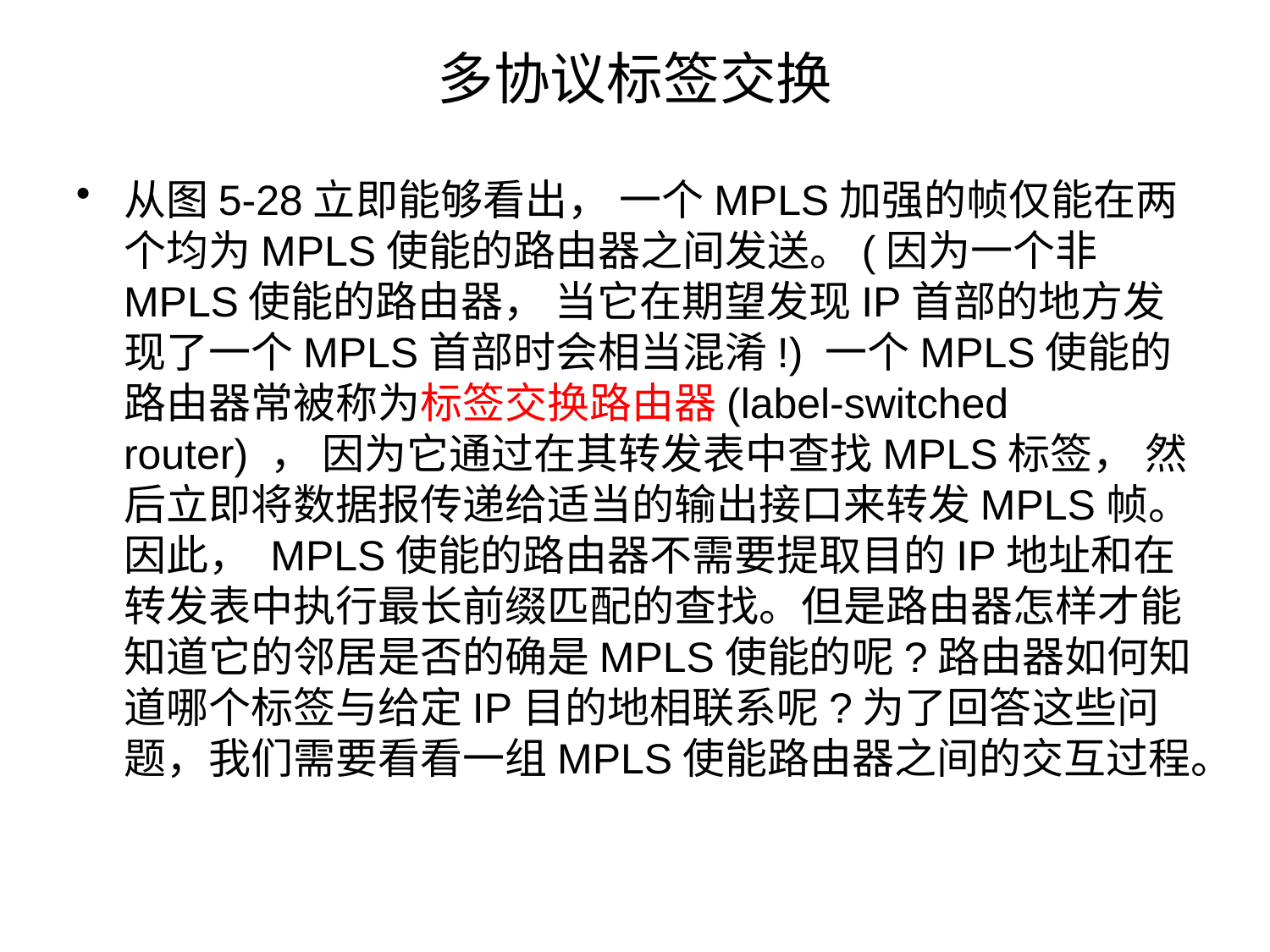

# 多协议标签交换
从图5-28立即能够看出， 一个MPLS加强的帧仅能在两个均为MPLS使能的路由器之间发送。(因为一个非MPLS使能的路由器， 当它在期望发现IP首部的地方发现了一个MPLS首部时会相当混淆!) 一个MPLS使能的路由器常被称为标签交换路由器(label-switched router) ， 因为它通过在其转发表中查找MPLS标签， 然后立即将数据报传递给适当的输出接口来转发MPLS帧。因此， MPLS使能的路由器不需要提取目的IP地址和在转发表中执行最长前缀匹配的查找。但是路由器怎样才能知道它的邻居是否的确是MPLS使能的呢?路由器如何知道哪个标签与给定IP目的地相联系呢?为了回答这些问题，我们需要看看一组MPLS使能路由器之间的交互过程。